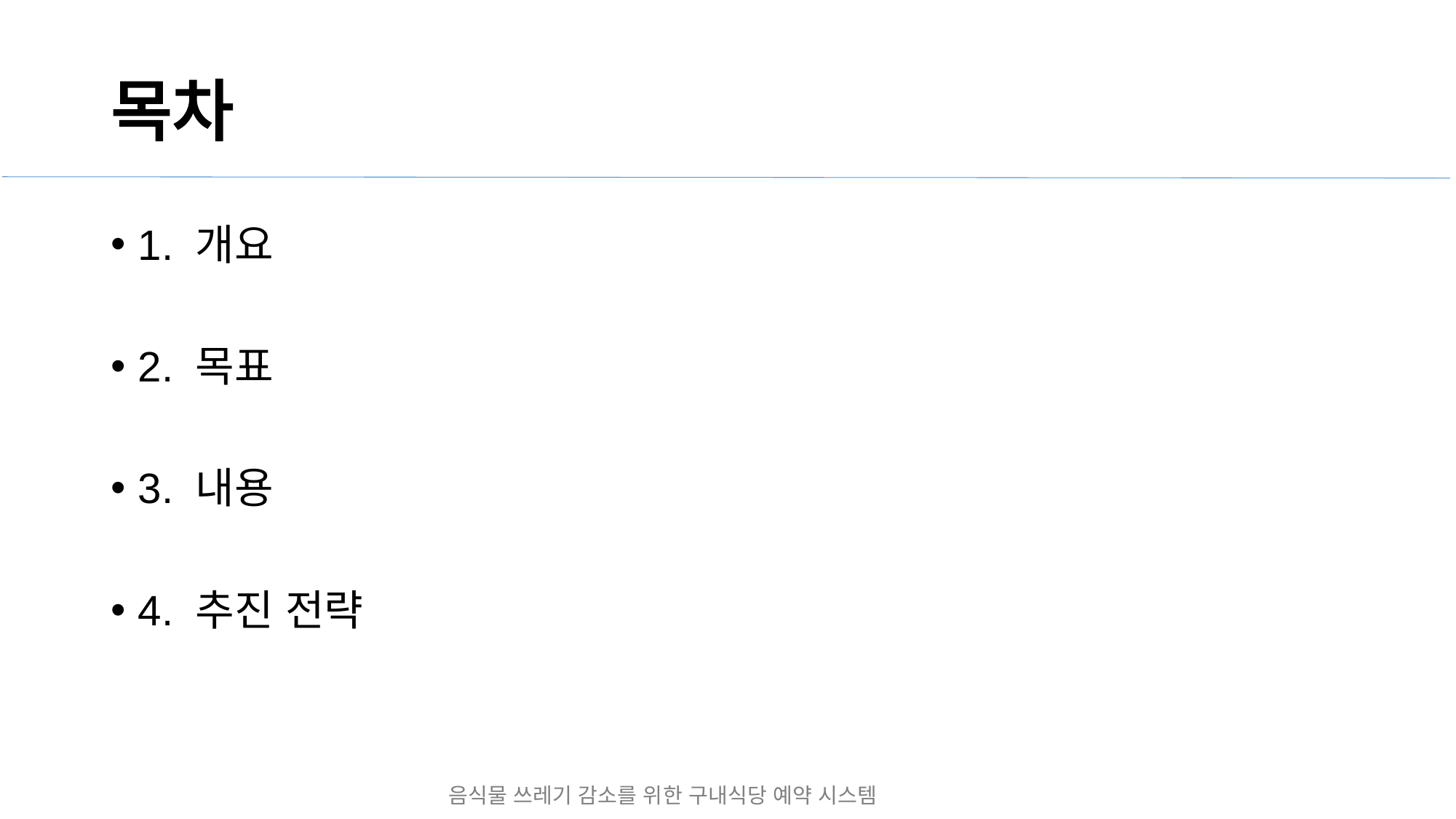

# 목차
1. 개요

2. 목표

3. 내용

4. 추진 전략
음식물 쓰레기 감소를 위한 구내식당 예약 시스템